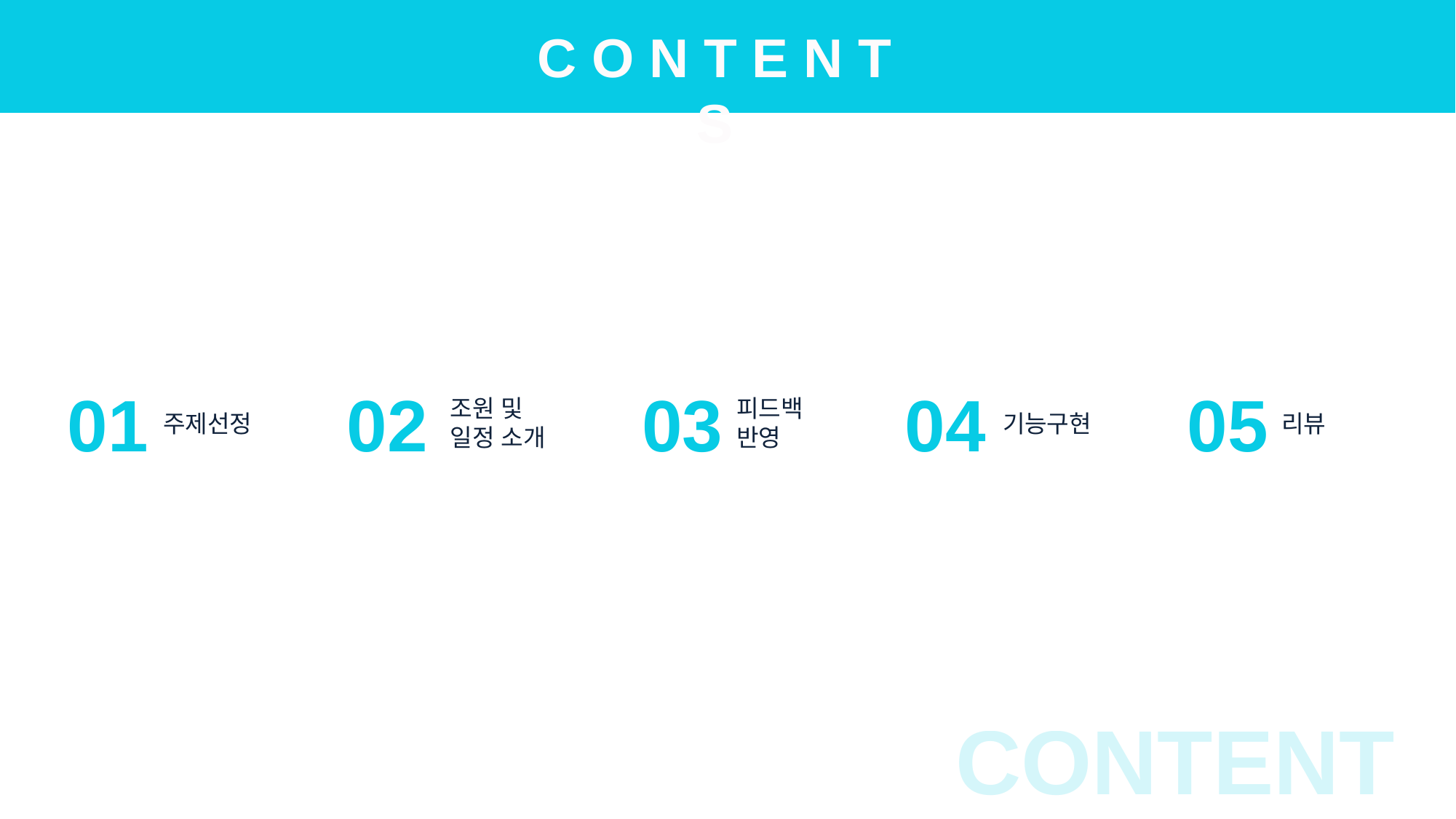

C O N T E N T S
01
주제선정
02
조원 및
일정 소개
03
피드백
반영
04
기능구현
05
리뷰
CONTENTS